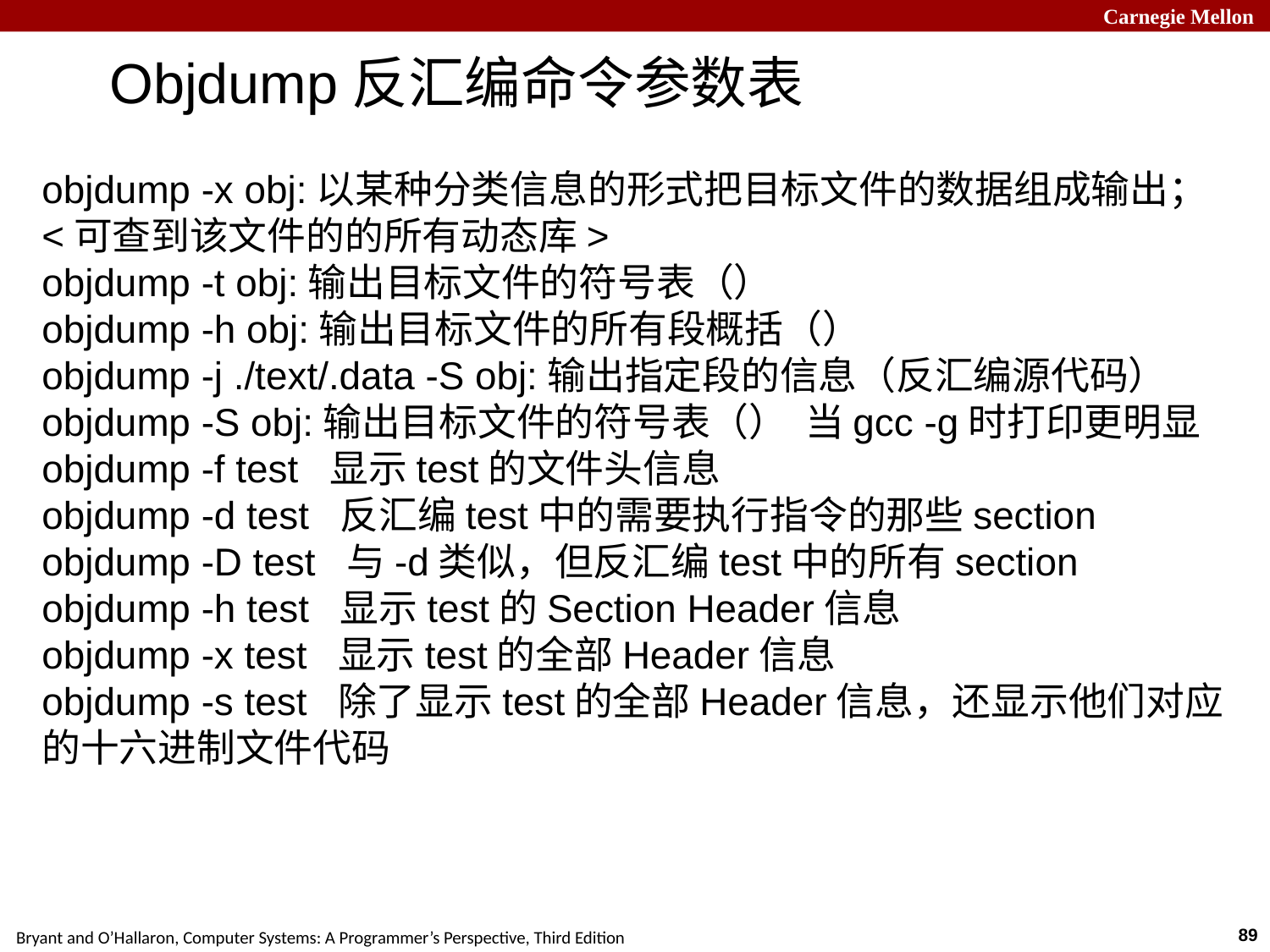

Objdump反汇编命令参数表
objdump -x obj:以某种分类信息的形式把目标文件的数据组成输出；<可查到该文件的的所有动态库>
objdump -t obj:输出目标文件的符号表（）
objdump -h obj:输出目标文件的所有段概括（）
objdump -j ./text/.data -S obj:输出指定段的信息（反汇编源代码）
objdump -S obj:输出目标文件的符号表（）  当gcc -g时打印更明显
objdump -f test  显示test的文件头信息
objdump -d test  反汇编test中的需要执行指令的那些section
objdump -D test  与-d类似，但反汇编test中的所有section
objdump -h test  显示test的Section Header信息
objdump -x test  显示test的全部Header信息
objdump -s test  除了显示test的全部Header信息，还显示他们对应的十六进制文件代码